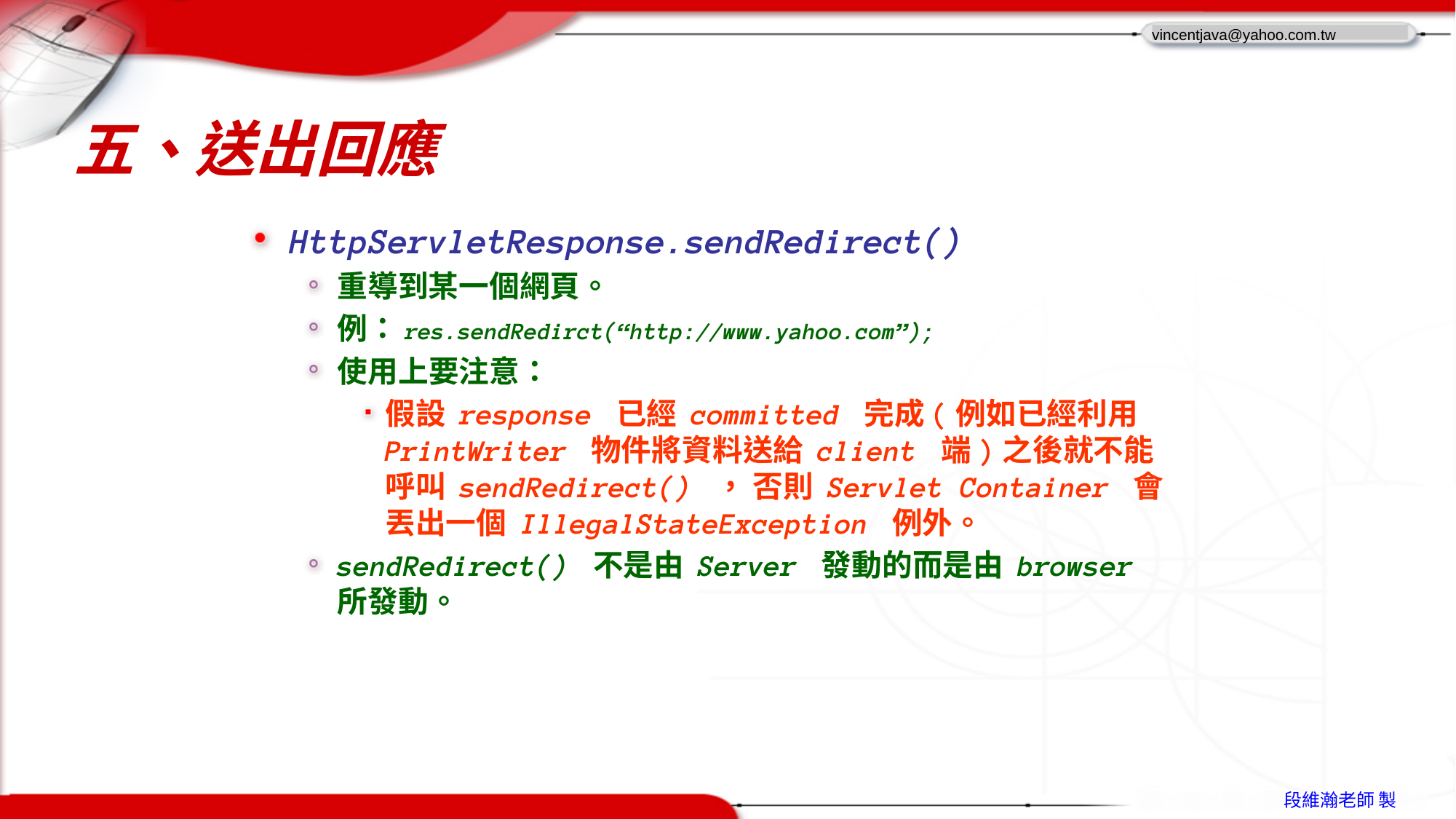

# 五、送出回應
HttpServletResponse.sendRedirect()
重導到某一個網頁。
例：res.sendRedirct(“http://www.yahoo.com”);
使用上要注意：
假設 response 已經 committed 完成(例如已經利用 PrintWriter 物件將資料送給 client 端)之後就不能呼叫 sendRedirect() ， 否則 Servlet Container 會丟出一個 IllegalStateException 例外。
sendRedirect() 不是由 Server 發動的而是由 browser 所發動。